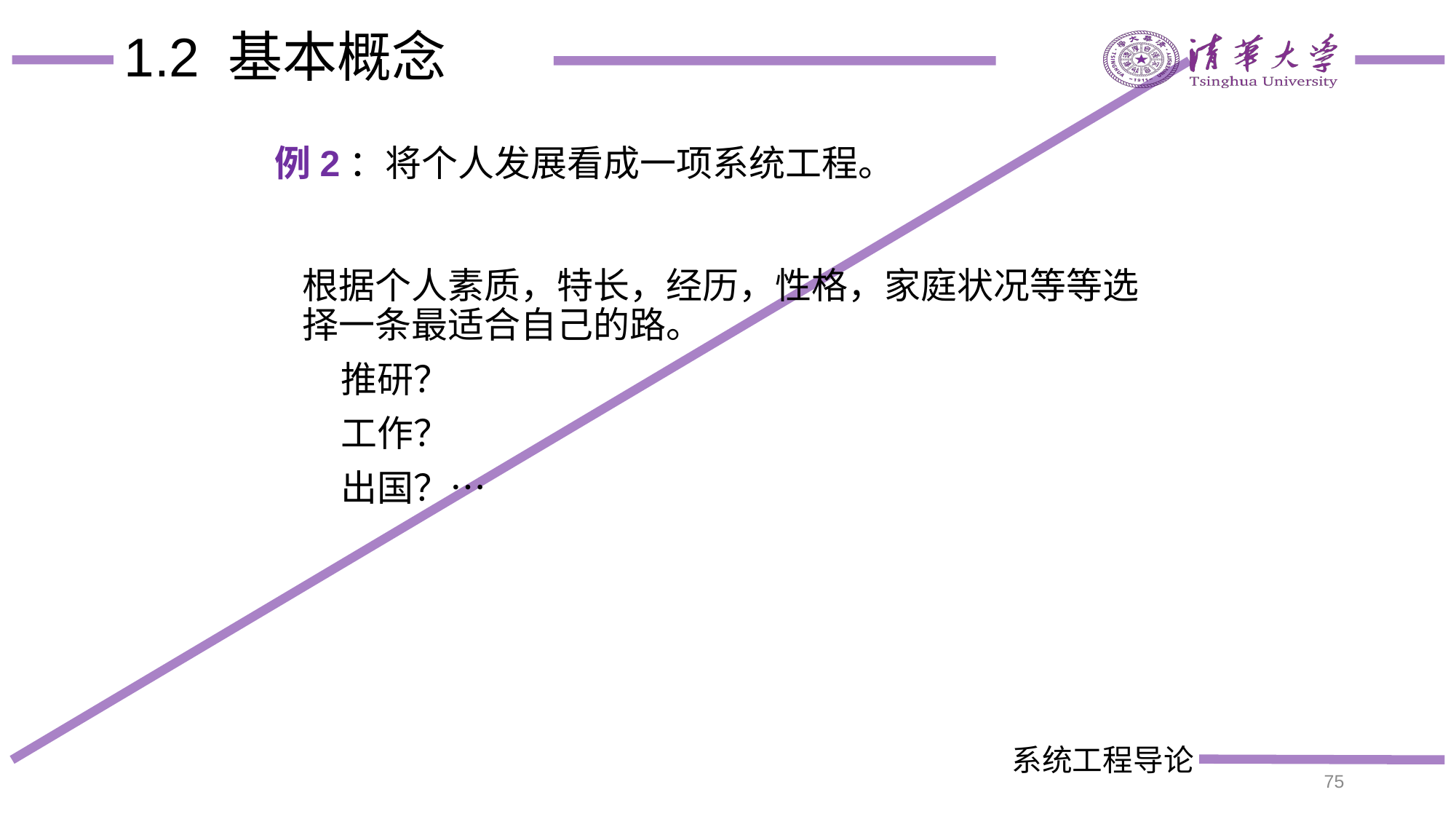

# 1.2 基本概念
例2：将个人发展看成一项系统工程。

	根据个人素质，特长，经历，性格，家庭状况等等选择一条最适合自己的路。
       推研？
       工作？
       出国？…

75